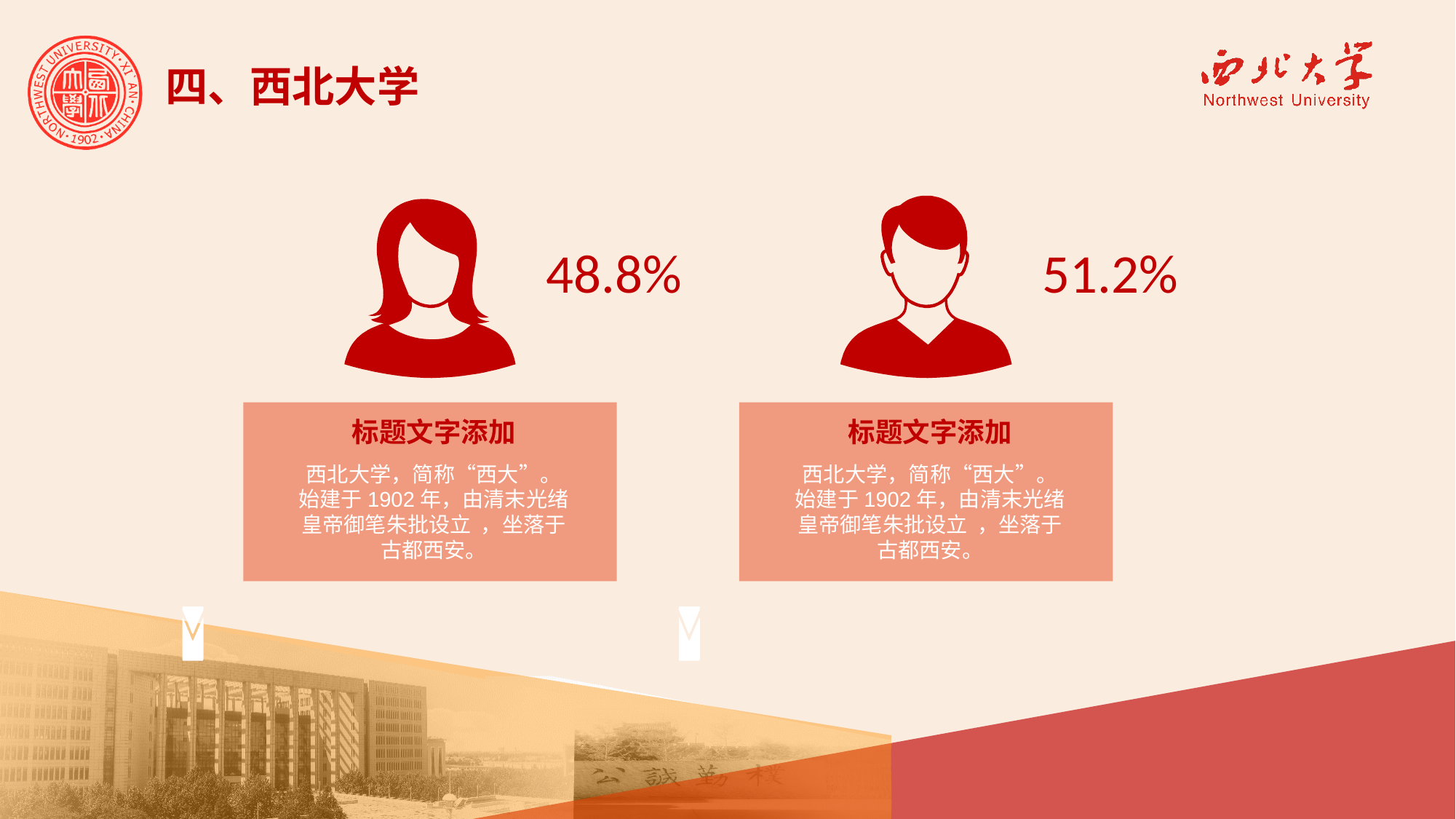

四、西北大学

48.8%
51.2%

标题文字添加
西北大学，简称“西大”。 始建于1902年，由清末光绪皇帝御笔朱批设立  ，坐落于古都西安。

标题文字添加
西北大学，简称“西大”。 始建于1902年，由清末光绪皇帝御笔朱批设立  ，坐落于古都西安。